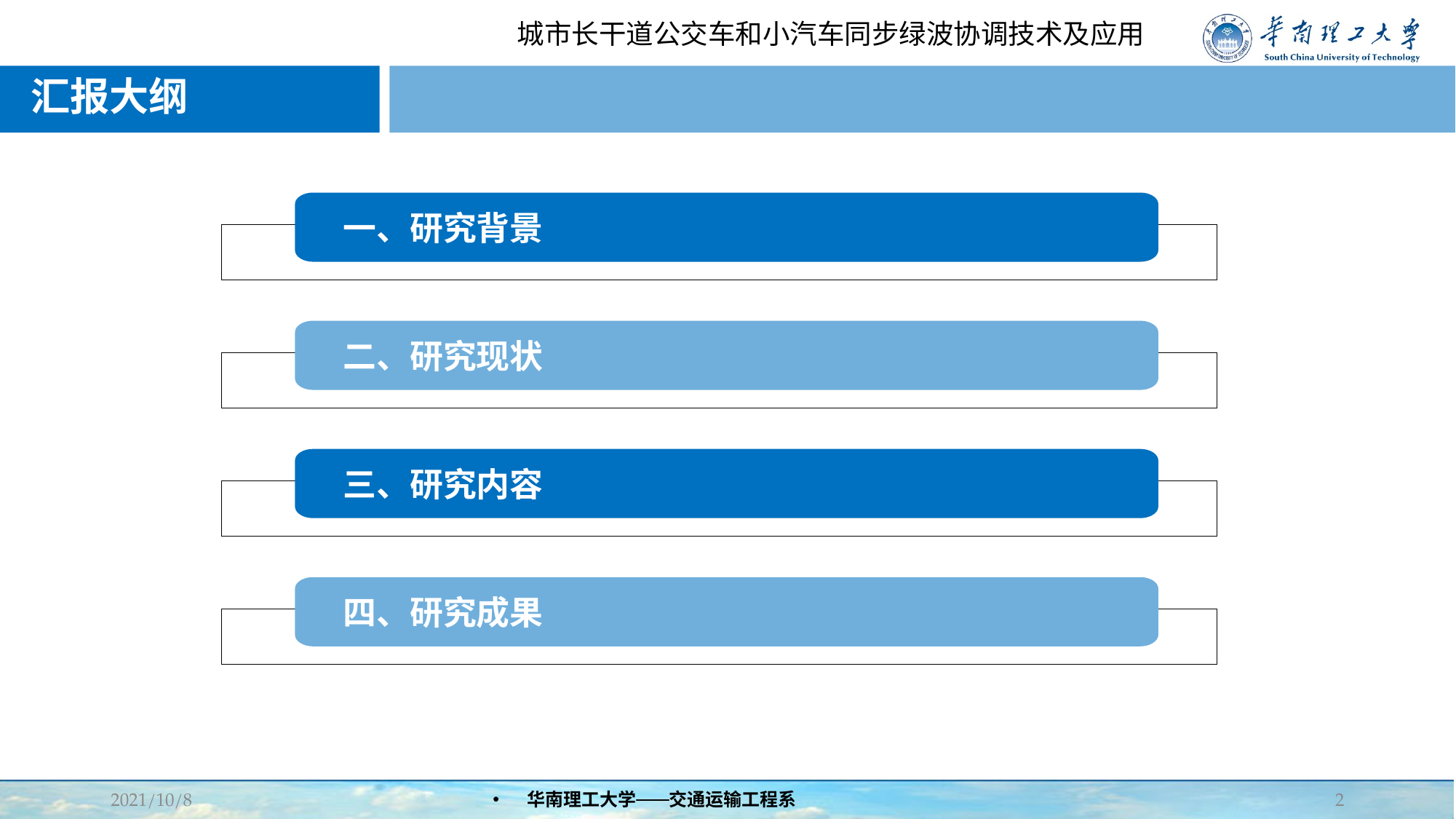

汇报大纲
#
  一、研究背景

  二、研究现状

  三、研究内容

  四、研究成果

2021/10/8
华南理工大学——交通运输工程系
2